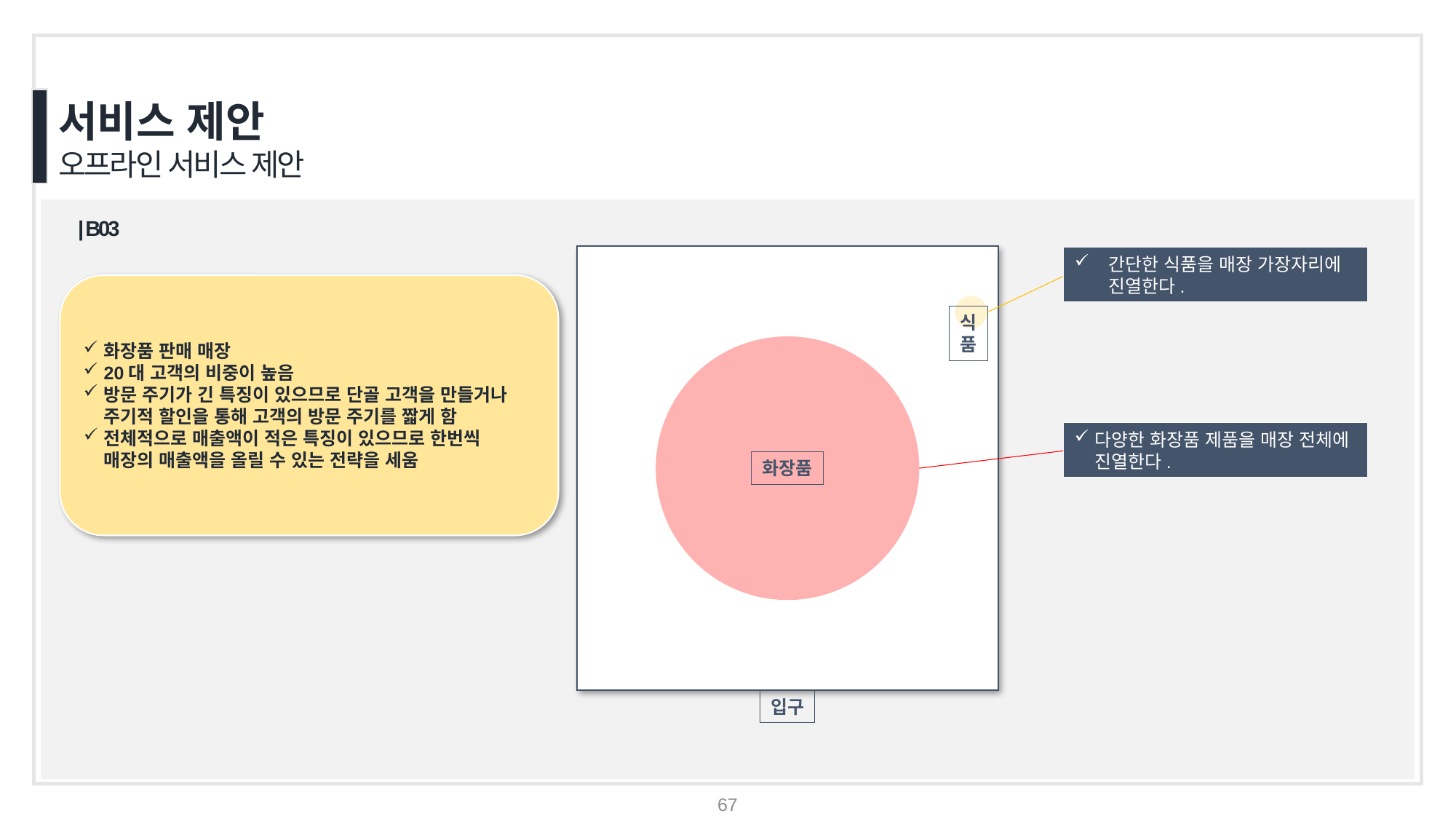

서비스 제안
오프라인 서비스 제안
| B03

간단한 식품을 매장 가장자리에 진열한다.
화장품 판매 매장
20대 고객의 비중이 높음
방문 주기가 긴 특징이 있으므로 단골 고객을 만들거나 주기적 할인을 통해 고객의 방문 주기를 짧게 함
전체적으로 매출액이 적은 특징이 있으므로 한번씩 매장의 매출액을 올릴 수 있는 전략을 세움

식
품

다양한 화장품 제품을 매장 전체에 진열한다.
화장품
입구
67